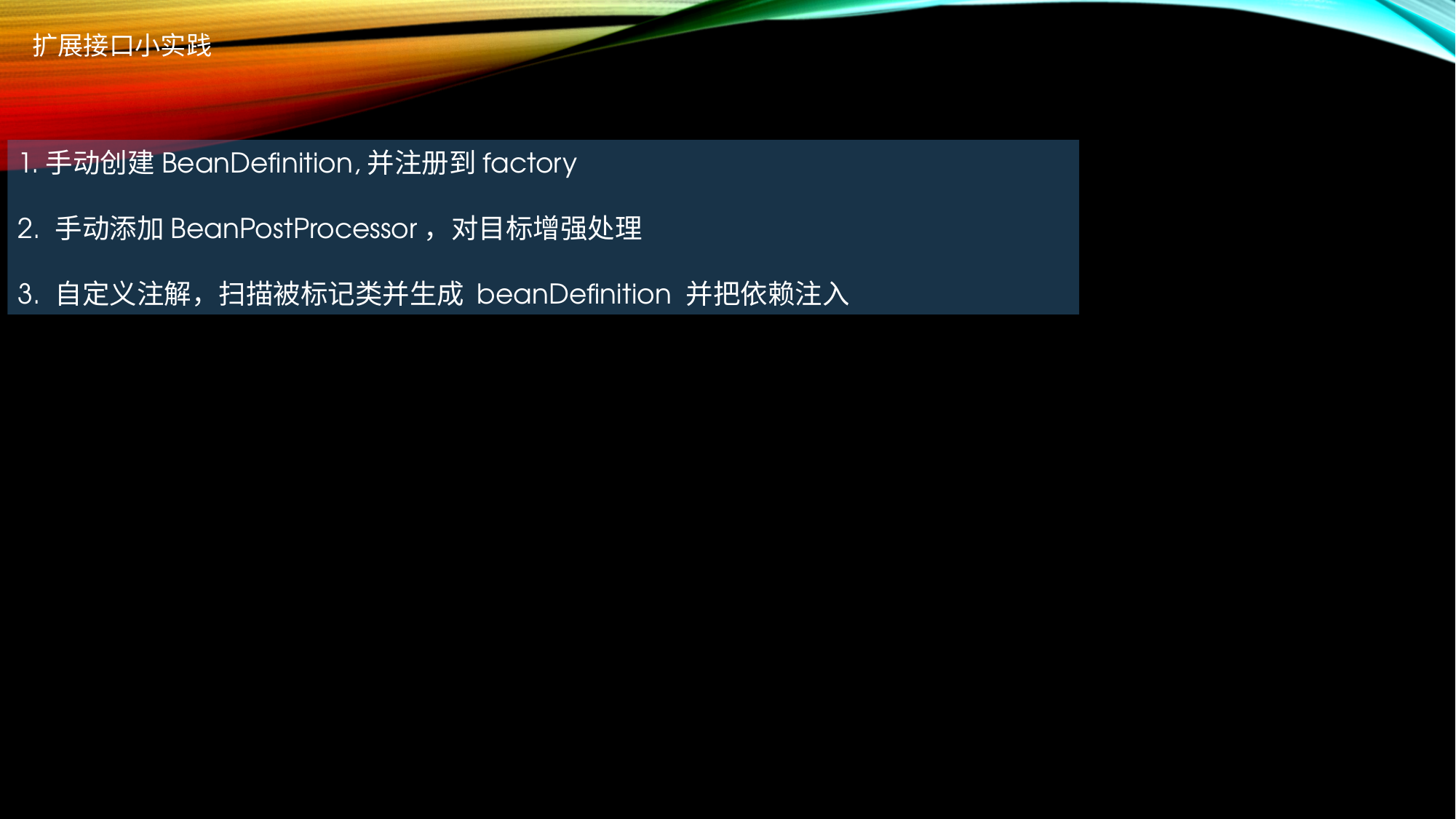

# 扩展接口小实践
1.手动创建BeanDefinition,并注册到factory

2. 手动添加BeanPostProcessor，对目标增强处理

3. 自定义注解，扫描被标记类并生成 beanDefinition 并把依赖注入